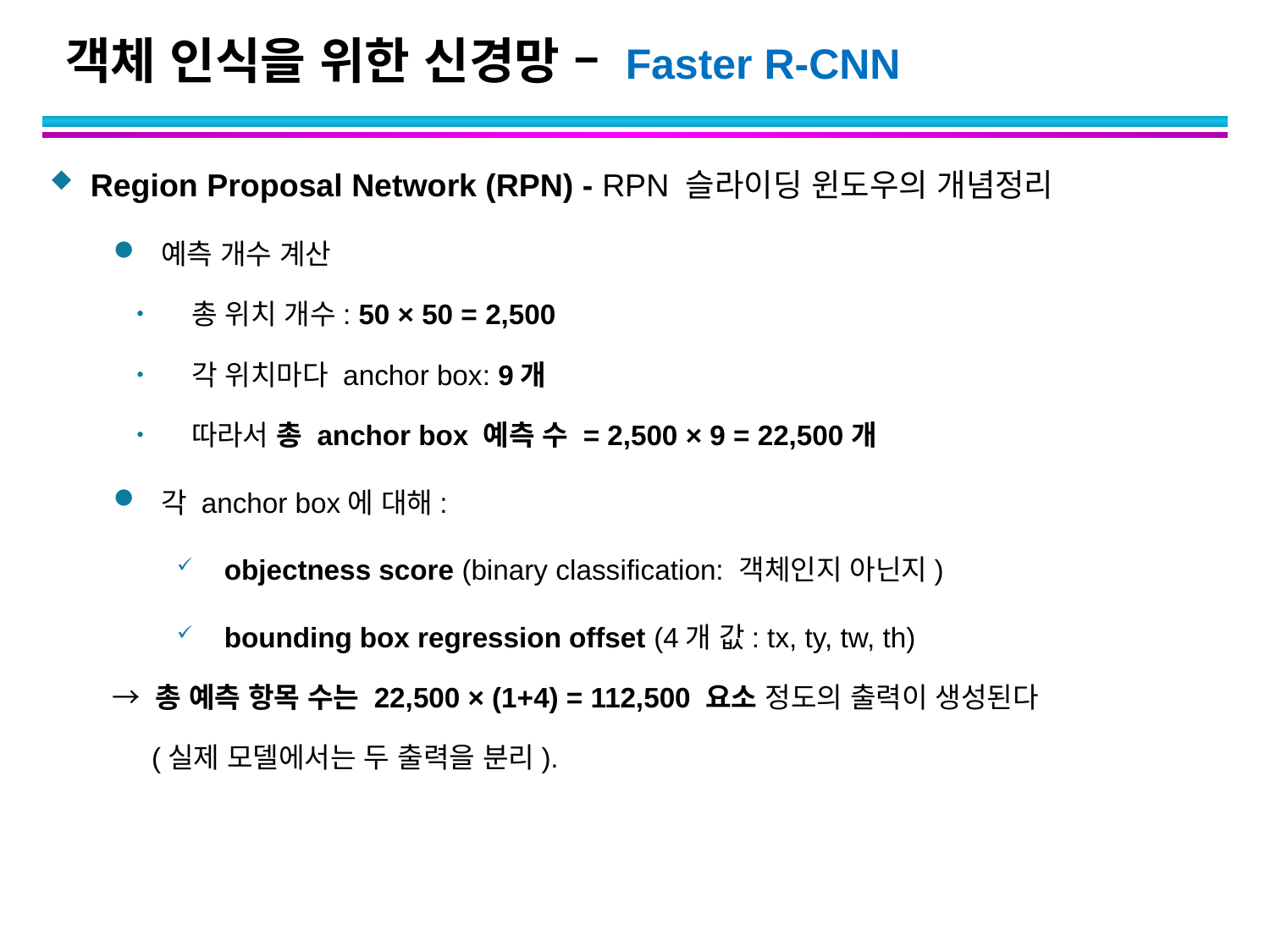

# 객체 인식을 위한 신경망 – Faster R-CNN
Region Proposal Network (RPN) - RPN 슬라이딩 윈도우의 개념정리
예측 개수 계산
 총 위치 개수: 50 × 50 = 2,500
 각 위치마다 anchor box: 9개
 따라서 총 anchor box 예측 수 = 2,500 × 9 = 22,500개
각 anchor box에 대해:
 objectness score (binary classification: 객체인지 아닌지)
 bounding box regression offset (4개 값: tx, ty, tw, th)
        → 총 예측 항목 수는 22,500 × (1+4) = 112,500 요소 정도의 출력이 생성된다
             (실제 모델에서는 두 출력을 분리).